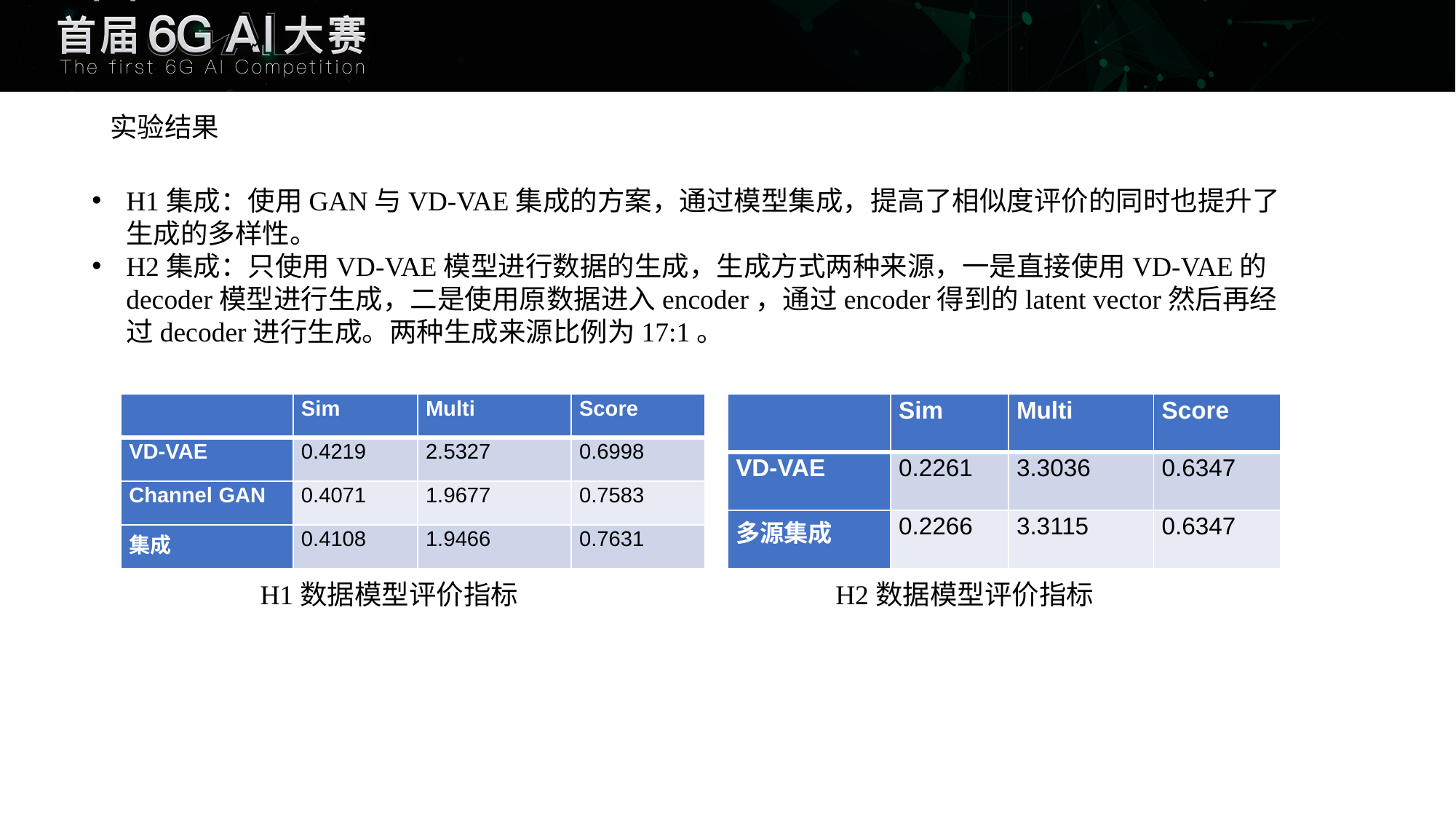

实验结果
H1集成：使用GAN与VD-VAE集成的方案，通过模型集成，提高了相似度评价的同时也提升了生成的多样性。
H2集成：只使用VD-VAE模型进行数据的生成，生成方式两种来源，一是直接使用VD-VAE的decoder模型进行生成，二是使用原数据进入encoder，通过encoder得到的latent vector然后再经过decoder进行生成。两种生成来源比例为17:1。
|  | Sim | Multi | Score |
| --- | --- | --- | --- |
| VD-VAE | 0.4219 | 2.5327 | 0.6998 |
| Channel GAN | 0.4071 | 1.9677 | 0.7583 |
| 集成 | 0.4108 | 1.9466 | 0.7631 |
|  | Sim | Multi | Score |
| --- | --- | --- | --- |
| VD-VAE | 0.2261 | 3.3036 | 0.6347 |
| 多源集成 | 0.2266 | 3.3115 | 0.6347 |
H1数据模型评价指标
H2数据模型评价指标